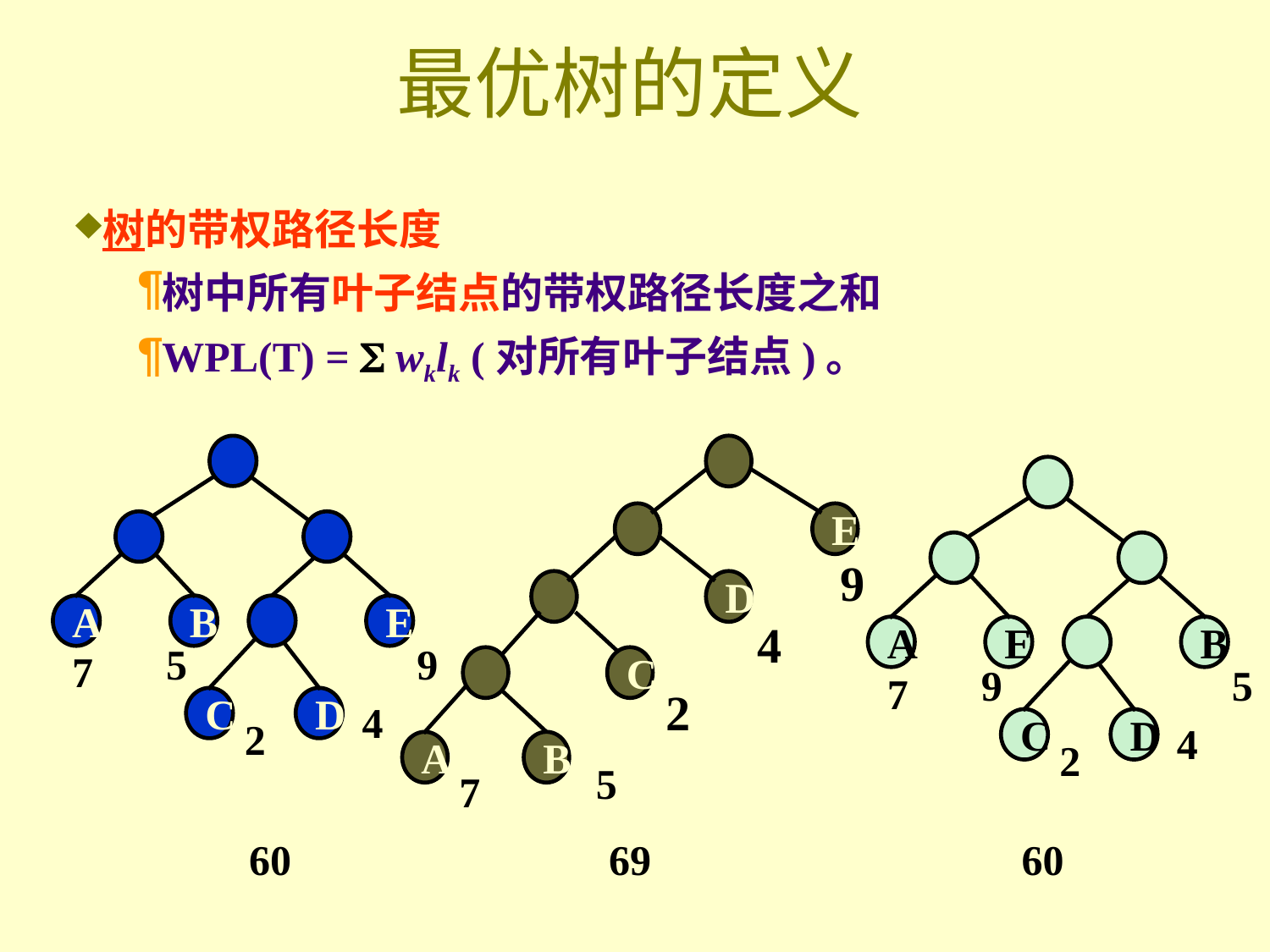

# 最优树的定义
树的带权路径长度
树中所有叶子结点的带权路径长度之和
WPL(T) = Σ wklk (对所有叶子结点)。

A
B

E

C
D
5
9
7
4
2

E

D

C

A
B
9
4
2
5
7

A
E

B

C
D
9
5
7
4
2
60
69
60